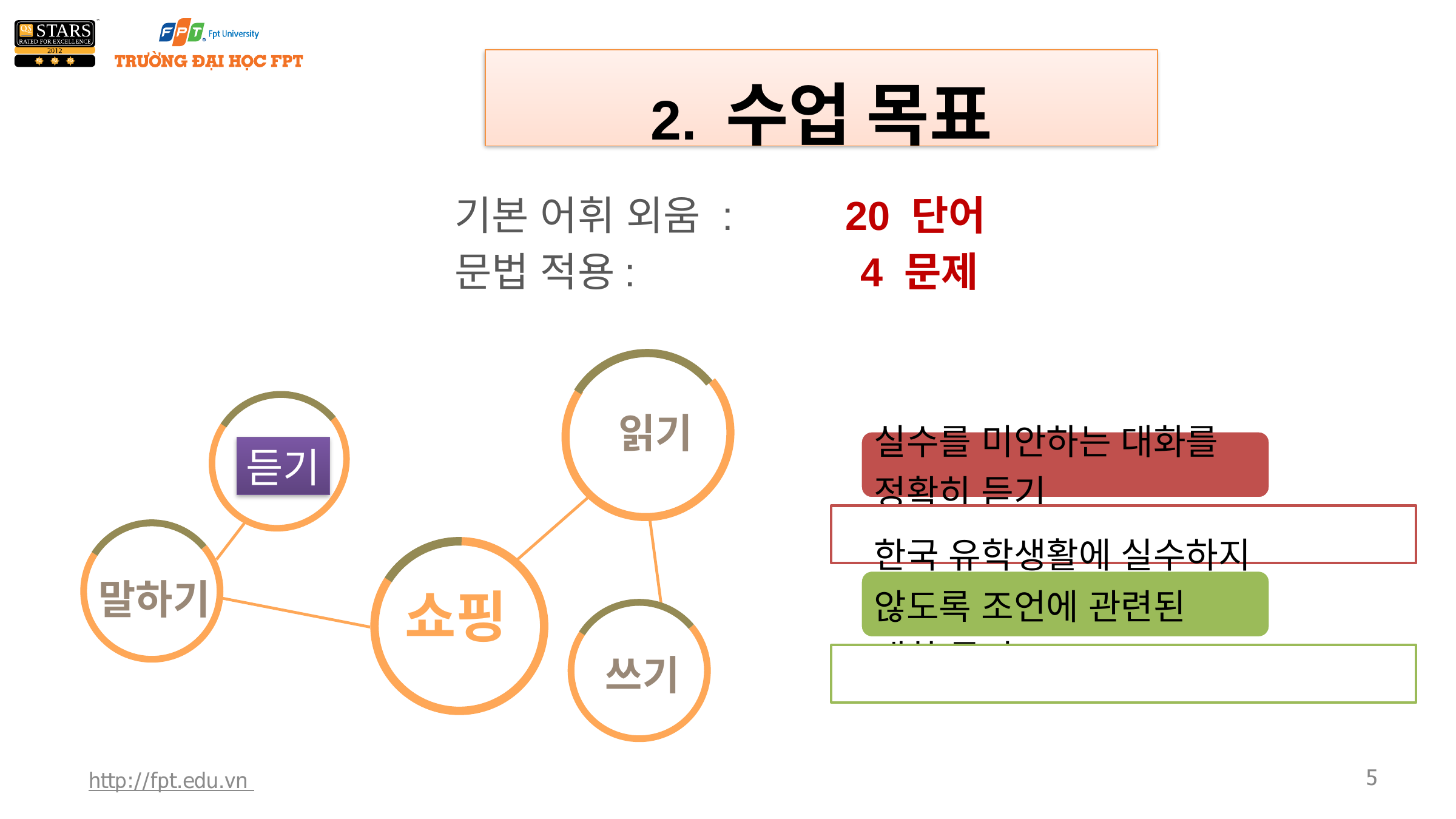

2. 수업 목표
기본 어휘 외움 :          20 단어
문법 적용:                    4 문제

듣기

말하기
쇼핑

쓰기
읽기
실수를 미안하는 대화를 정확히 듣기
한국 유학생활에 실수하지 않도록 조언에 관련된 대화 듣기
http://fpt.edu.vn
5